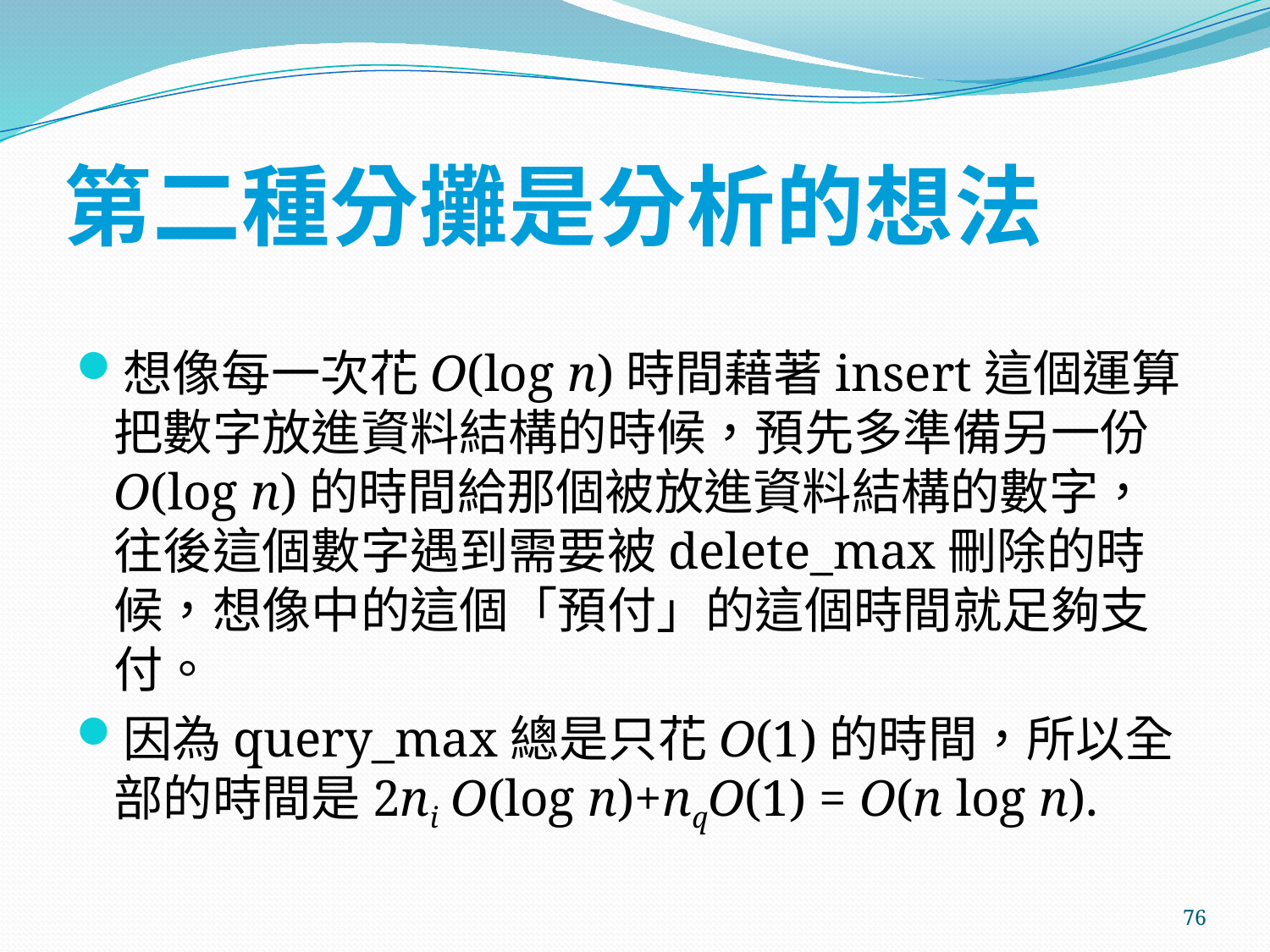

# 第二種分攤是分析的想法
想像每一次花O(log n)時間藉著insert這個運算把數字放進資料結構的時候，預先多準備另一份O(log n)的時間給那個被放進資料結構的數字，往後這個數字遇到需要被delete_max刪除的時候，想像中的這個「預付」的這個時間就足夠支付。
因為query_max總是只花O(1)的時間，所以全部的時間是2ni O(log n)+nqO(1) = O(n log n).
76